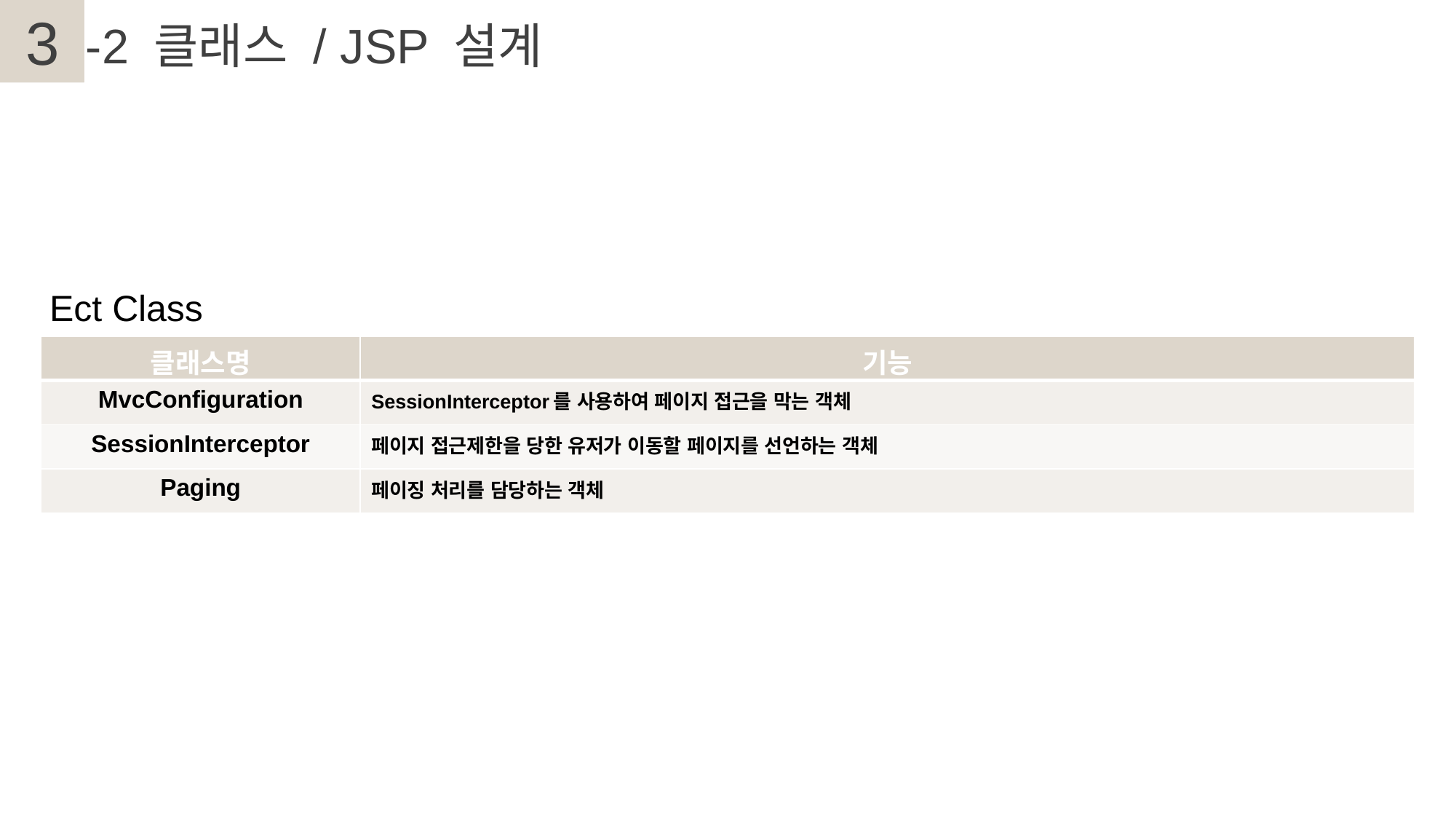

3
2
-2 클래스 / JSP 설계
Ect Class
| 클래스명 | 기능 |
| --- | --- |
| MvcConfiguration | SessionInterceptor를 사용하여 페이지 접근을 막는 객체 |
| SessionInterceptor | 페이지 접근제한을 당한 유저가 이동할 페이지를 선언하는 객체 |
| Paging | 페이징 처리를 담당하는 객체 |